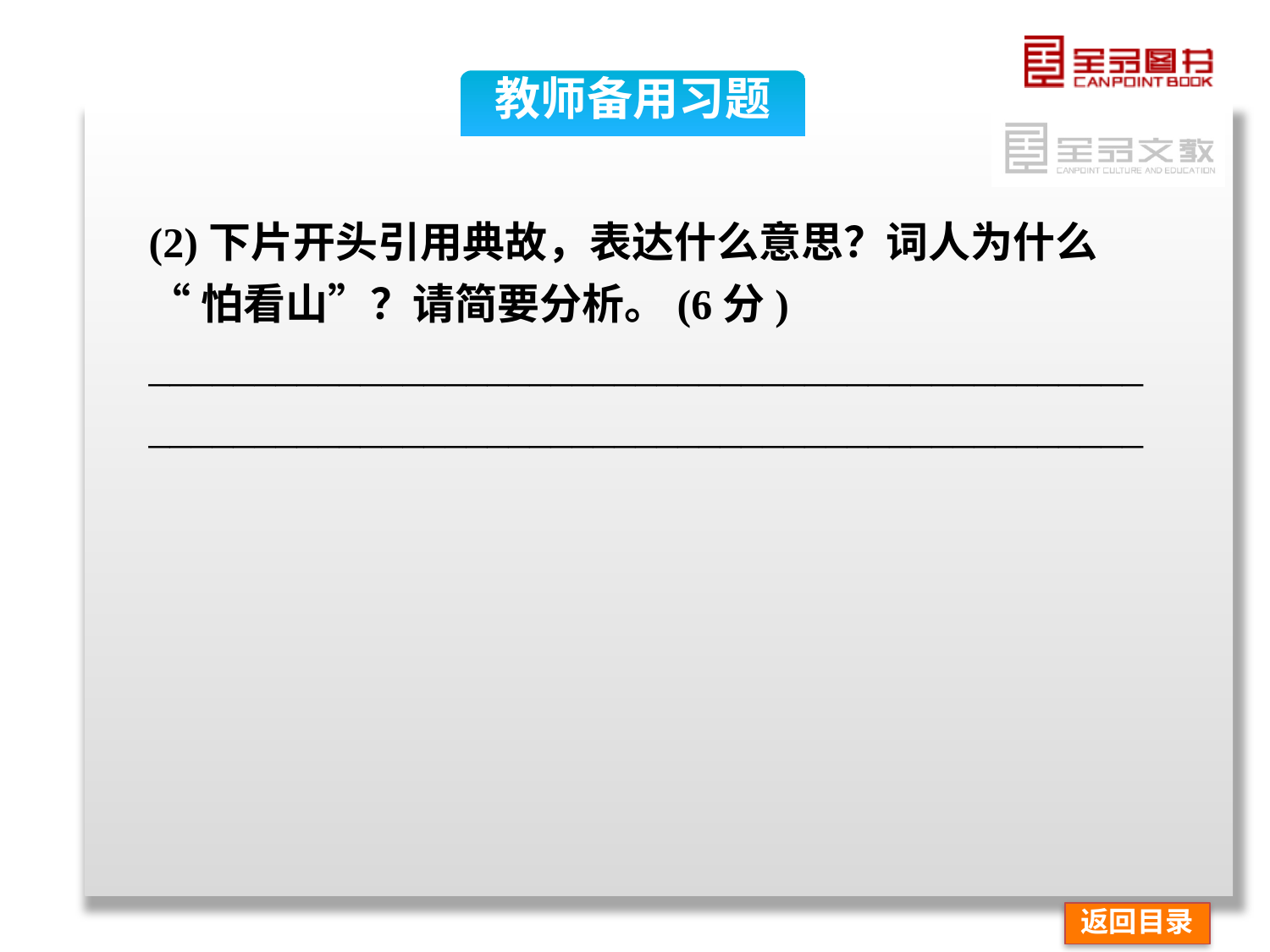

教师备用习题
(2)下片开头引用典故，表达什么意思？词人为什么
“怕看山”？请简要分析。(6分)
_______________________________________________
_______________________________________________
返回目录